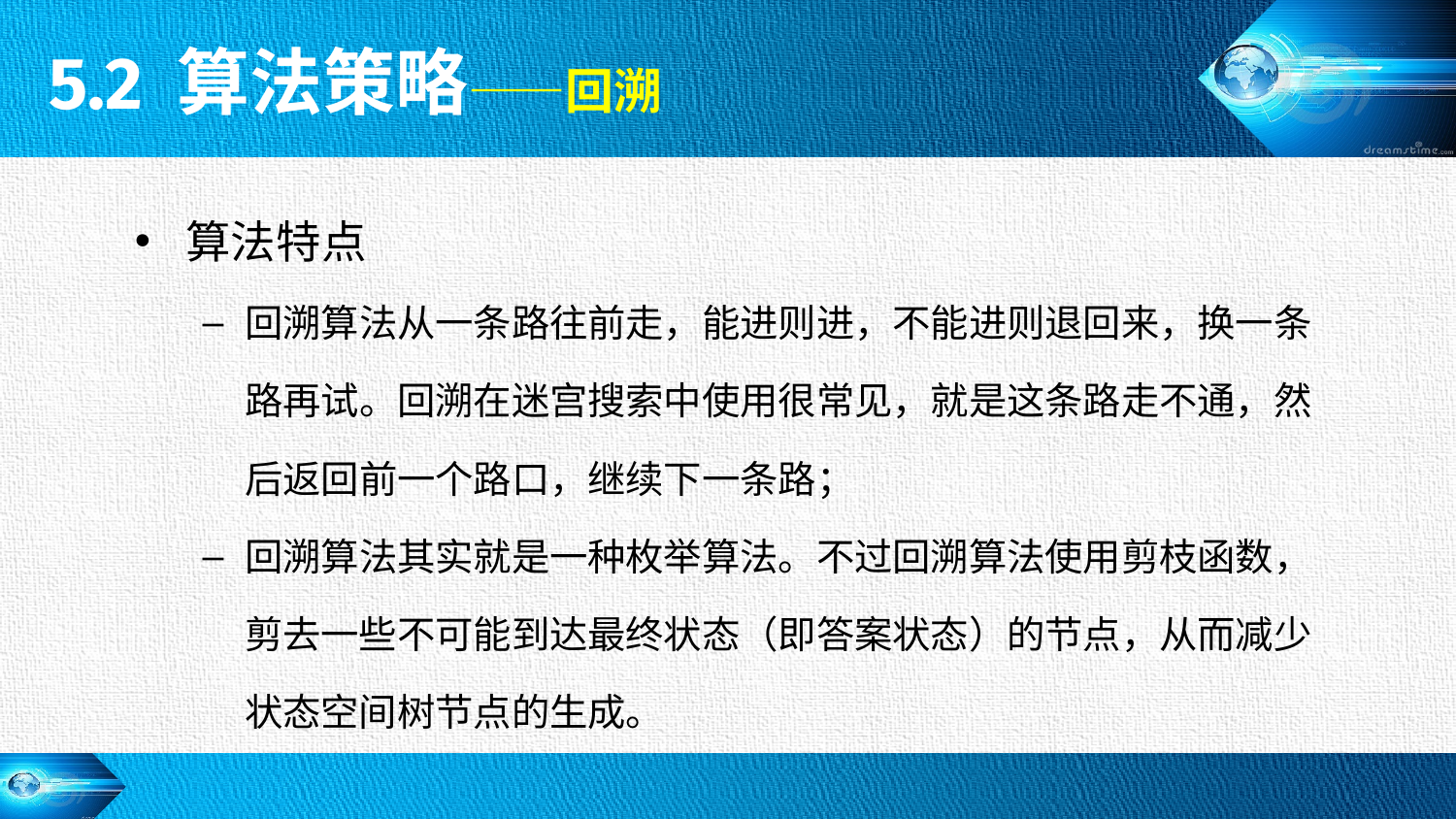

5.2 算法策略——回溯
算法特点
回溯算法从一条路往前走，能进则进，不能进则退回来，换一条路再试。回溯在迷宫搜索中使用很常见，就是这条路走不通，然后返回前一个路口，继续下一条路；
回溯算法其实就是一种枚举算法。不过回溯算法使用剪枝函数，剪去一些不可能到达最终状态（即答案状态）的节点，从而减少状态空间树节点的生成。